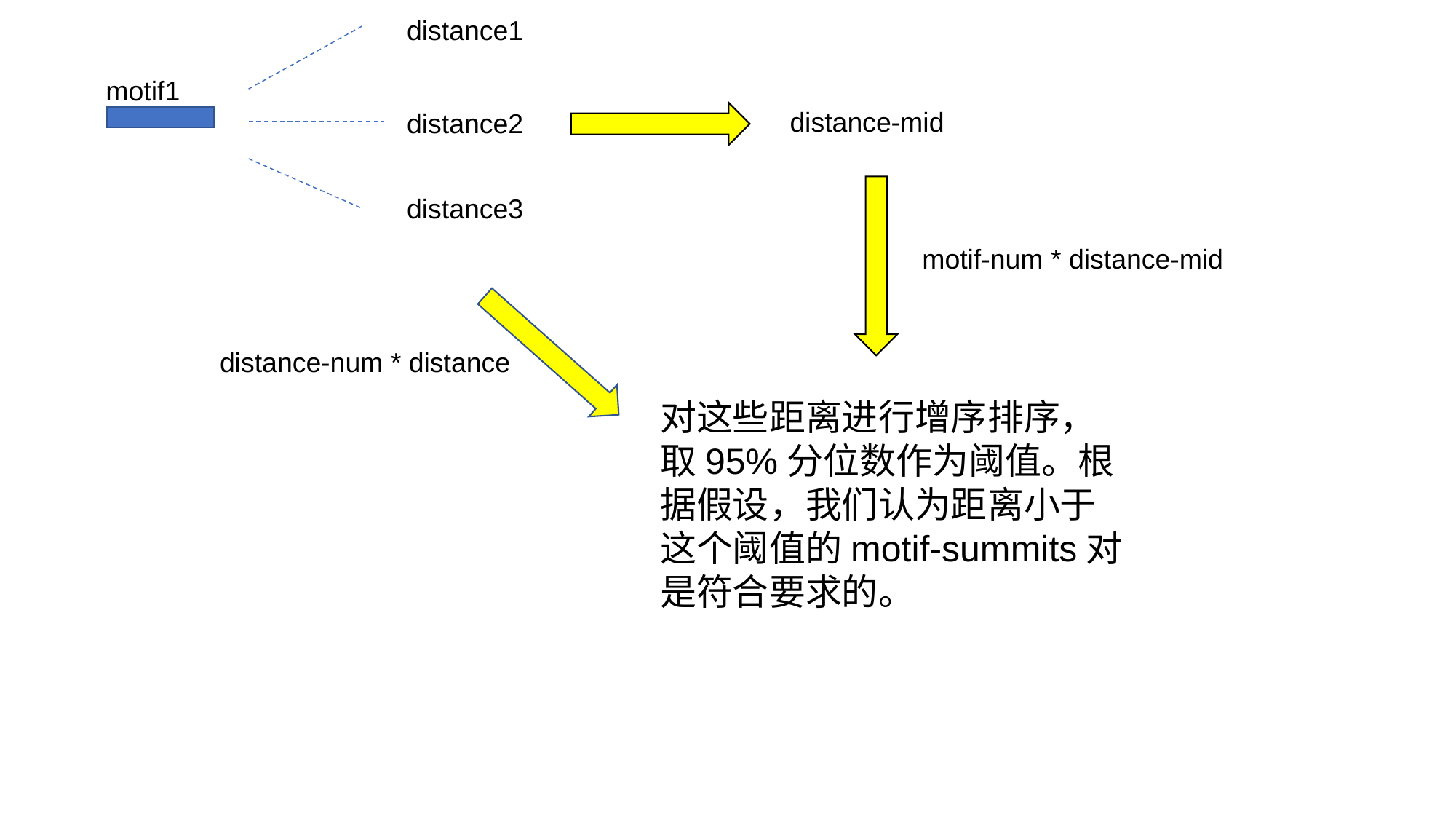

distance1
motif1
distance-mid
distance2

distance3
motif-num * distance-mid

distance-num * distance
对这些距离进行增序排序，取95%分位数作为阈值。根据假设，我们认为距离小于这个阈值的motif-summits对是符合要求的。